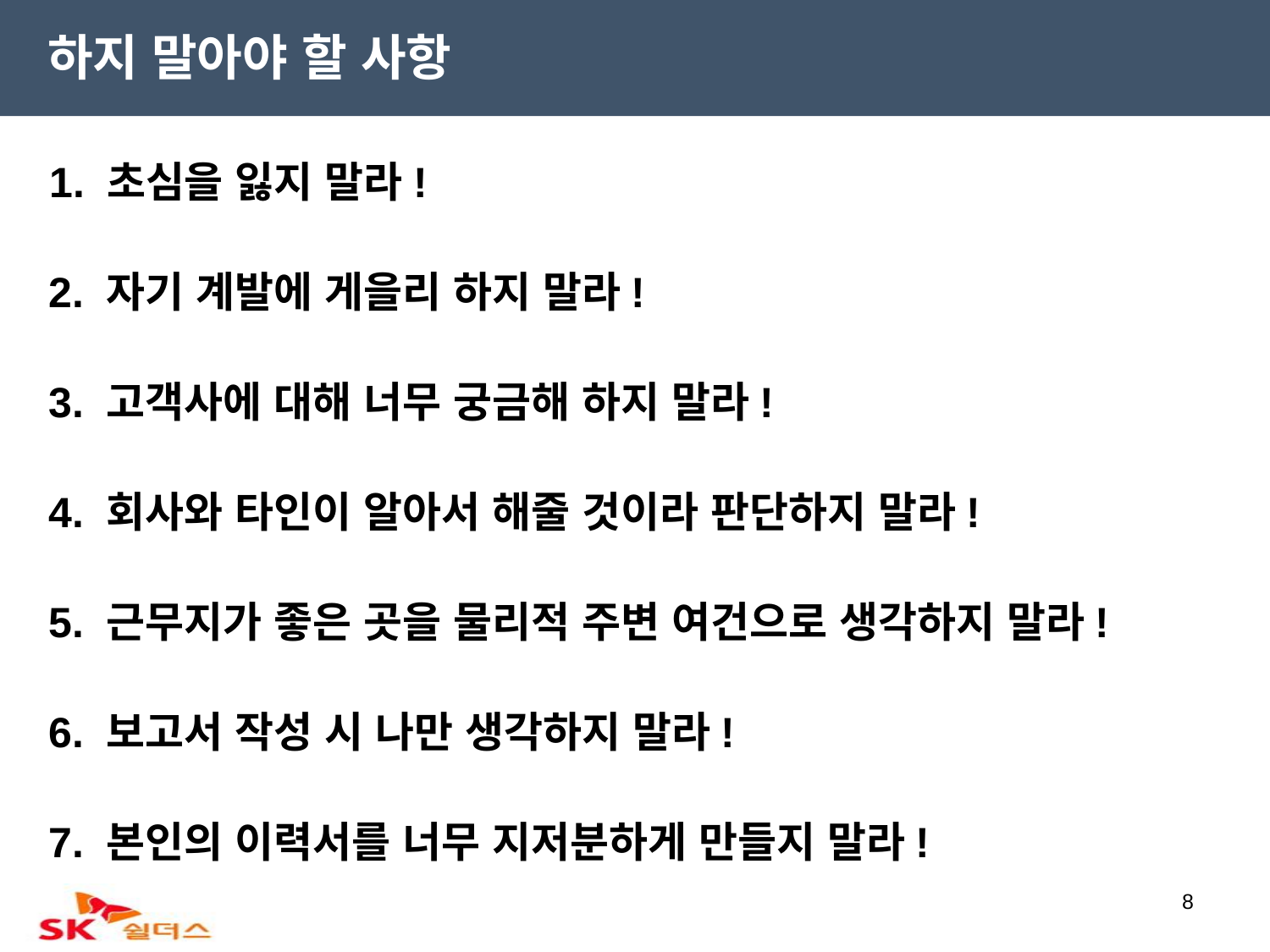

하지 말아야 할 사항
1. 초심을 잃지 말라!
2. 자기 계발에 게을리 하지 말라!
3. 고객사에 대해 너무 궁금해 하지 말라!
4. 회사와 타인이 알아서 해줄 것이라 판단하지 말라!
5. 근무지가 좋은 곳을 물리적 주변 여건으로 생각하지 말라!
6. 보고서 작성 시 나만 생각하지 말라!
7. 본인의 이력서를 너무 지저분하게 만들지 말라!
8